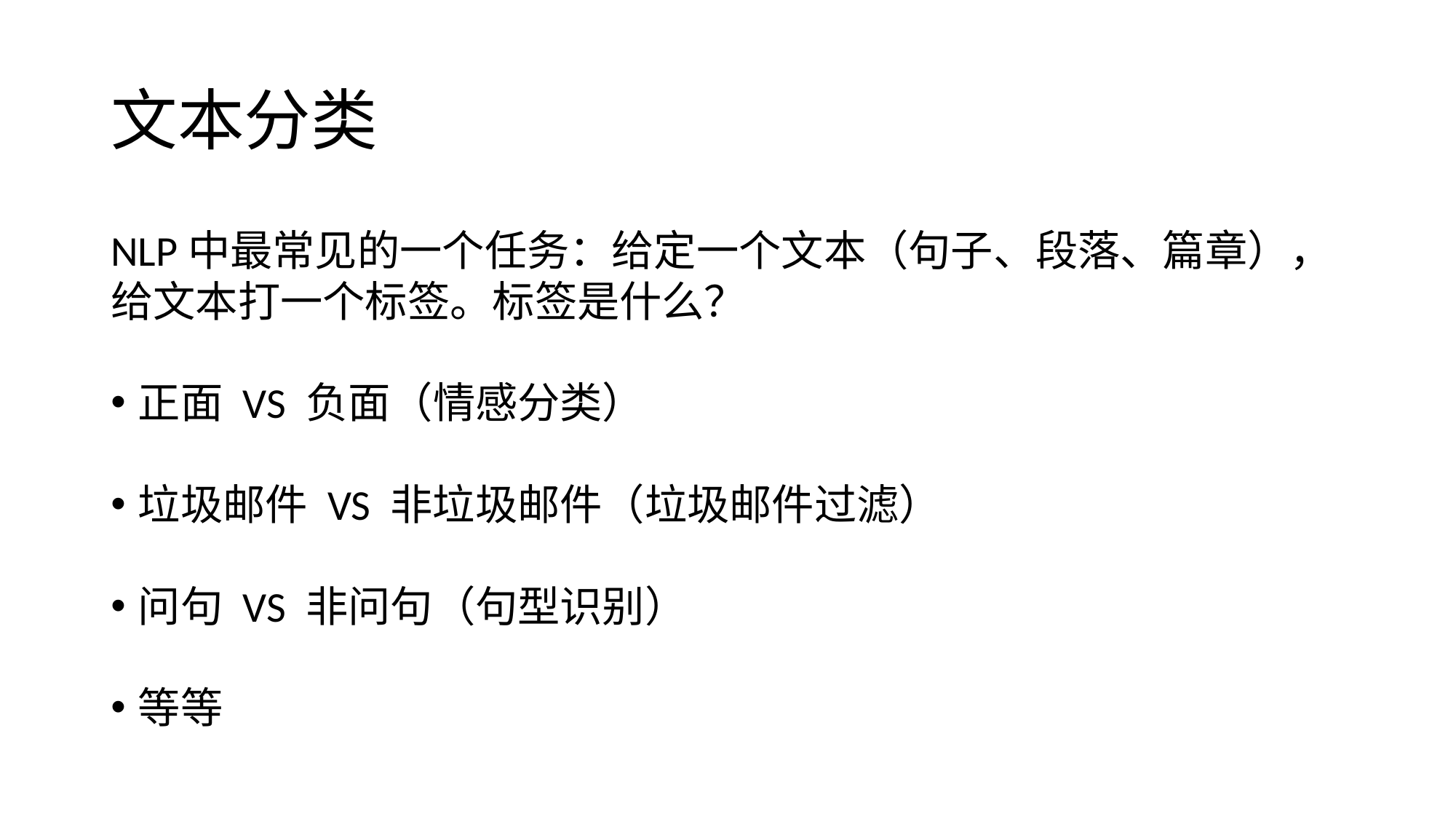

# 文本分类
NLP中最常见的一个任务：给定一个文本（句子、段落、篇章），给文本打一个标签。标签是什么？

正面 VS 负面（情感分类）

垃圾邮件 VS 非垃圾邮件（垃圾邮件过滤）

问句 VS 非问句（句型识别）

等等